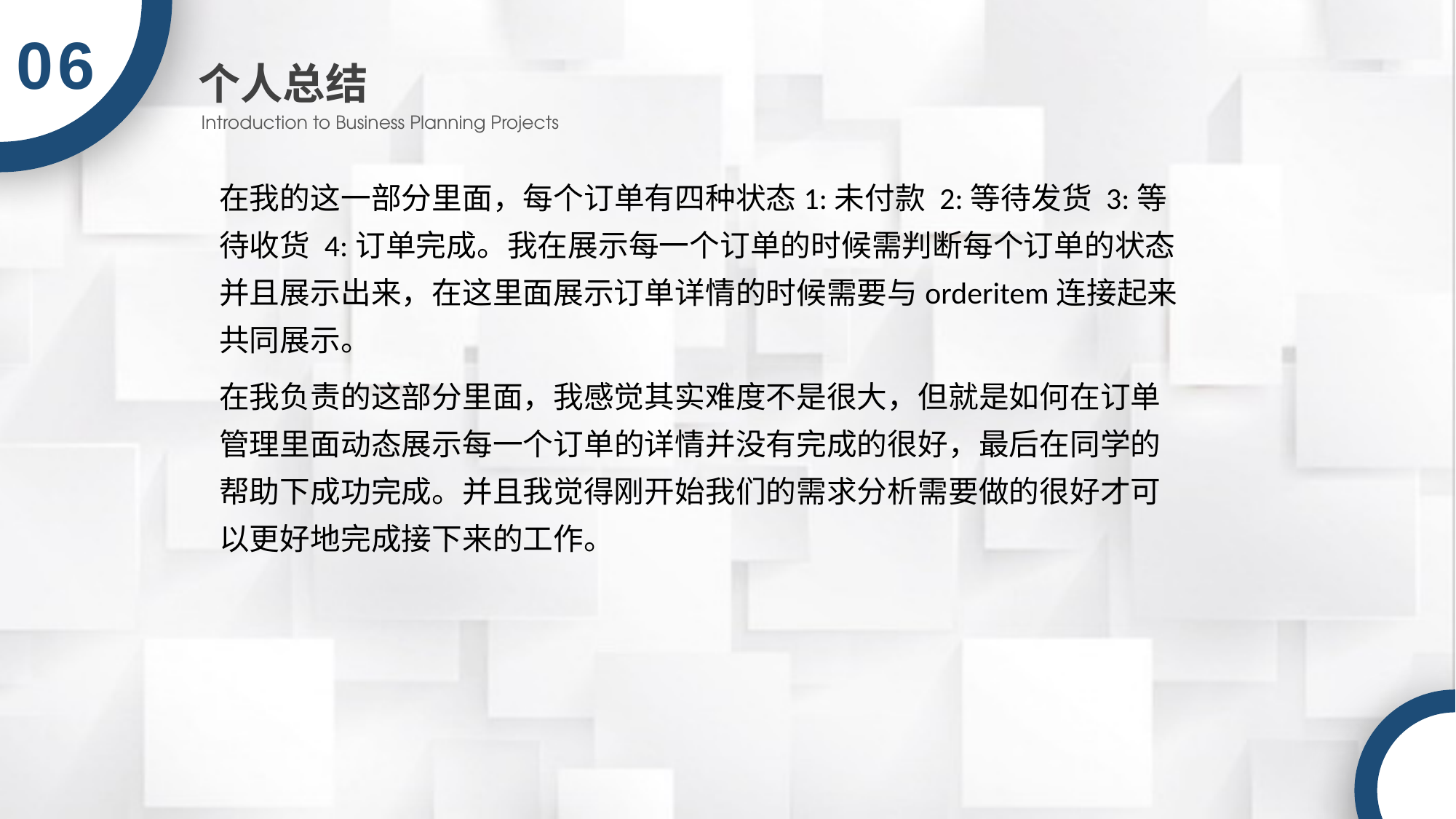

06
个人总结
Introduction to Business Planning Projects
在我的这一部分里面，每个订单有四种状态1:未付款 2:等待发货 3:等待收货 4:订单完成。我在展示每一个订单的时候需判断每个订单的状态并且展示出来，在这里面展示订单详情的时候需要与orderitem连接起来共同展示。
在我负责的这部分里面，我感觉其实难度不是很大，但就是如何在订单管理里面动态展示每一个订单的详情并没有完成的很好，最后在同学的帮助下成功完成。并且我觉得刚开始我们的需求分析需要做的很好才可以更好地完成接下来的工作。